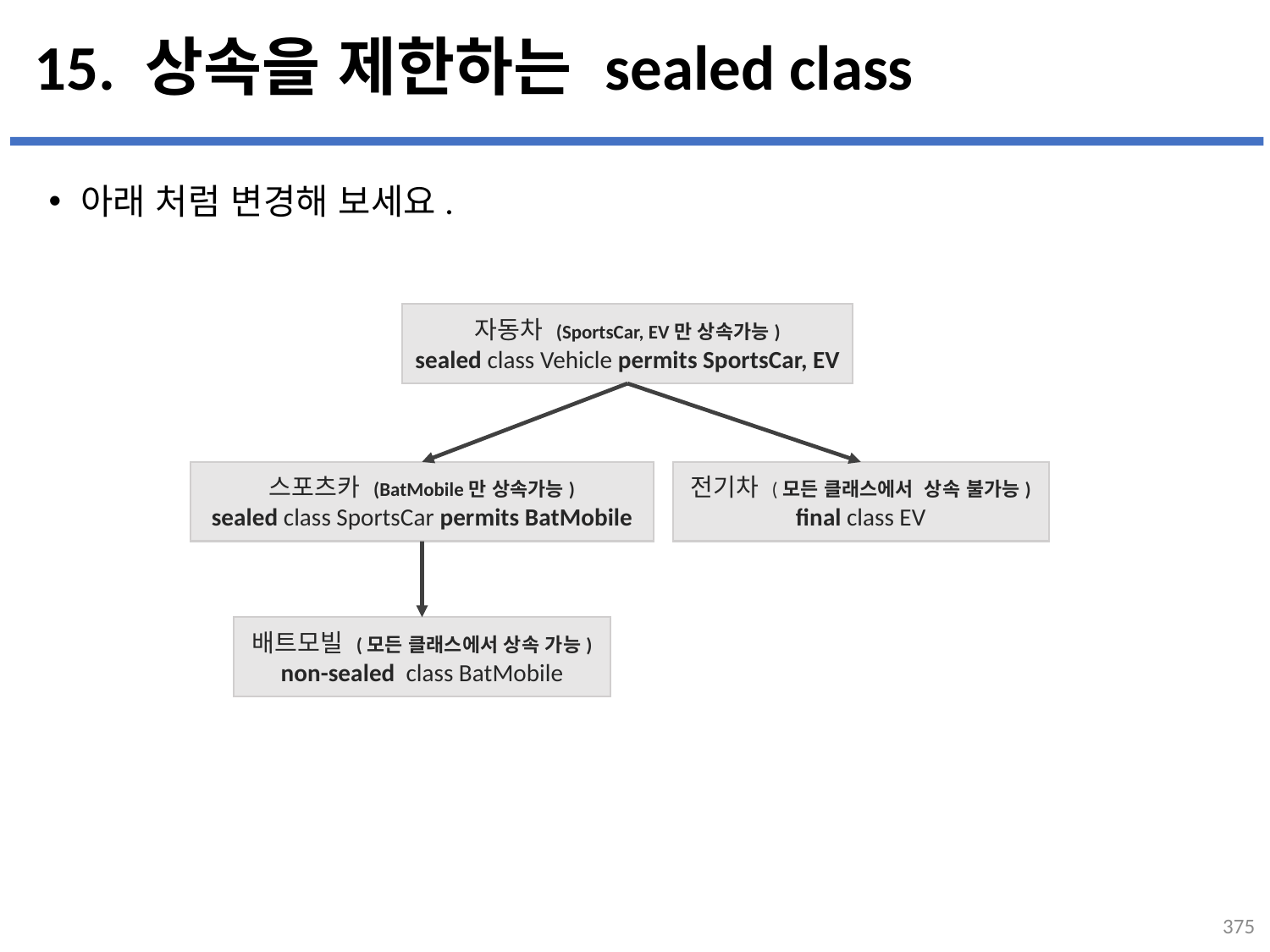

# 15. 상속을 제한하는 sealed class
아래 처럼 변경해 보세요.
...

설명
자동차 (SportsCar, EV만 상속가능)
sealed class Vehicle permits SportsCar, EV
스포츠카 (BatMobile만 상속가능)
sealed class SportsCar permits BatMobile
전기차 (모든 클래스에서  상속 불가능)
final class EV
배트모빌 (모든 클래스에서 상속 가능)
non-sealed  class BatMobile
375